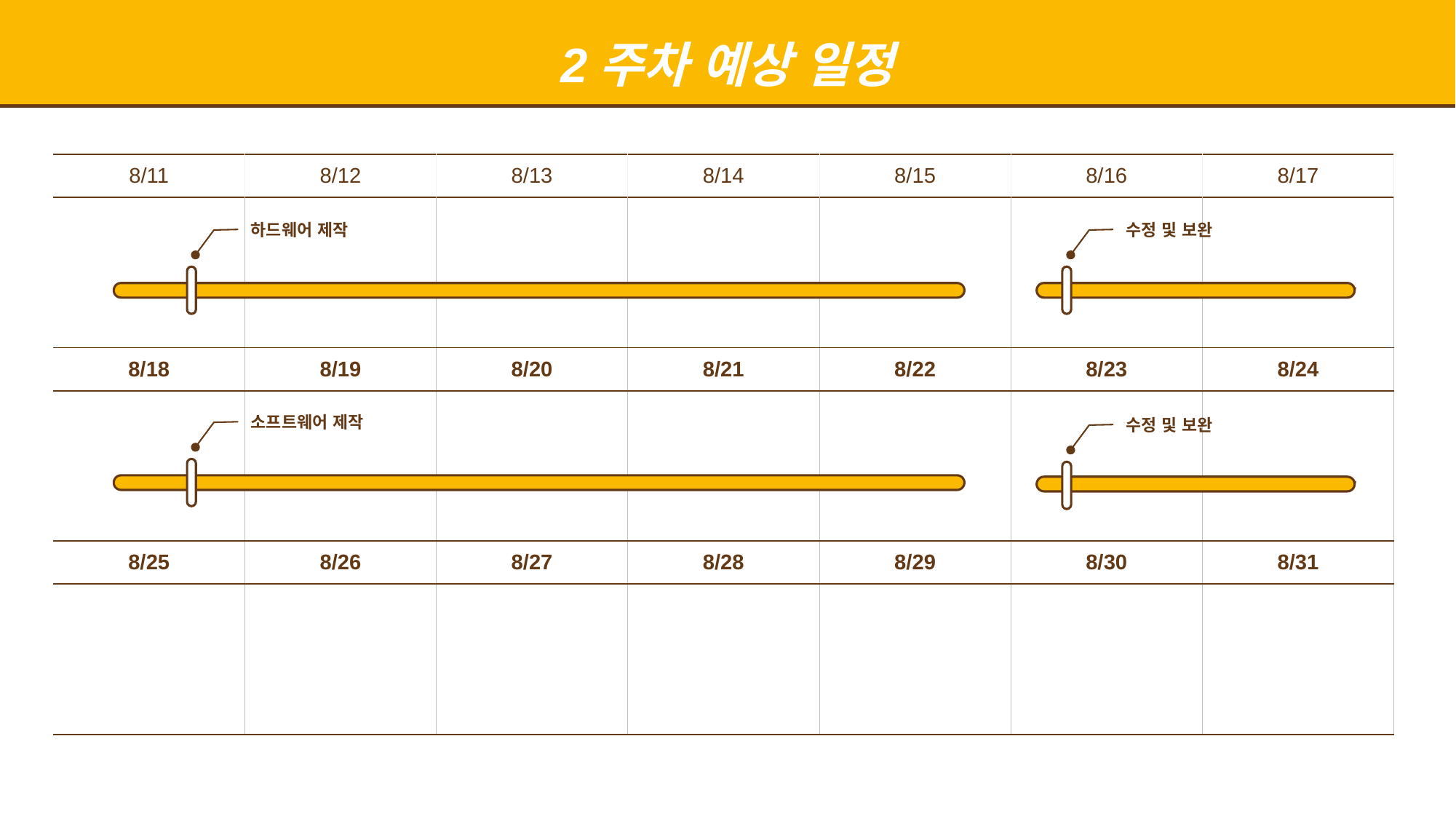

2주차 예상 일정
| 8/11 | 8/12 | 8/13 | 8/14 | 8/15 | 8/16 | 8/17 |
| --- | --- | --- | --- | --- | --- | --- |
|  |  |  |  |  |  |  |
| 8/18 | 8/19 | 8/20 | 8/21 | 8/22 | 8/23 | 8/24 |
|  |  |  |  |  |  |  |
| 8/25 | 8/26 | 8/27 | 8/28 | 8/29 | 8/30 | 8/31 |
|  |  |  |  |  |  |  |
하드웨어 제작
수정 및 보완

소프트웨어 제작
수정 및 보완